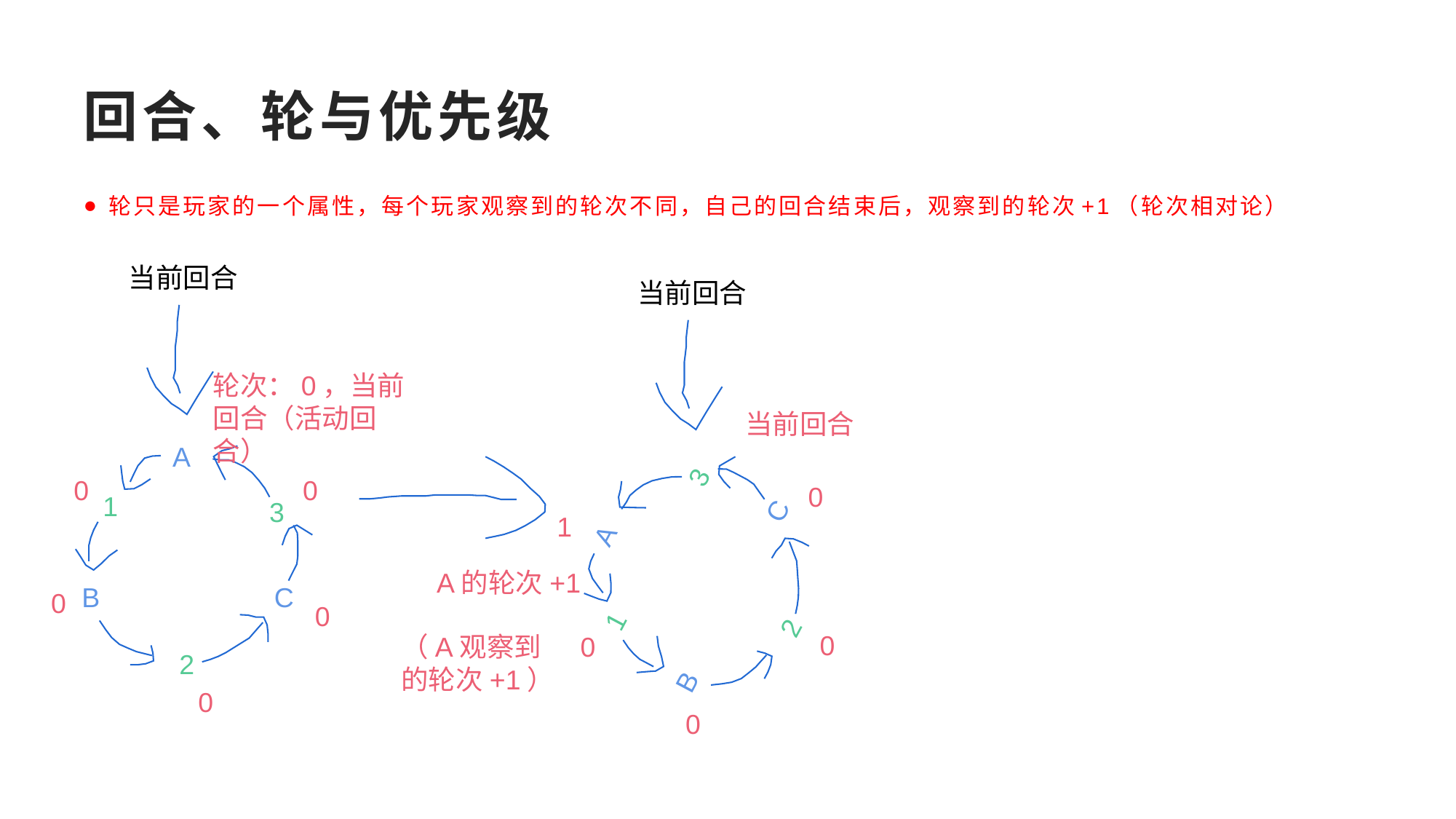

# 回合、轮与优先级
轮只是玩家的一个属性，每个玩家观察到的轮次不同，自己的回合结束后，观察到的轮次+1（轮次相对论）
当前回合
当前回合

轮次：0，当前回合（活动回合）

当前回合
A

1
3

B
C

2

A

1
3

B
C

2

0
0
0

1
A的轮次+1
0
0
0
（A观察到的轮次+1）
0
0
0